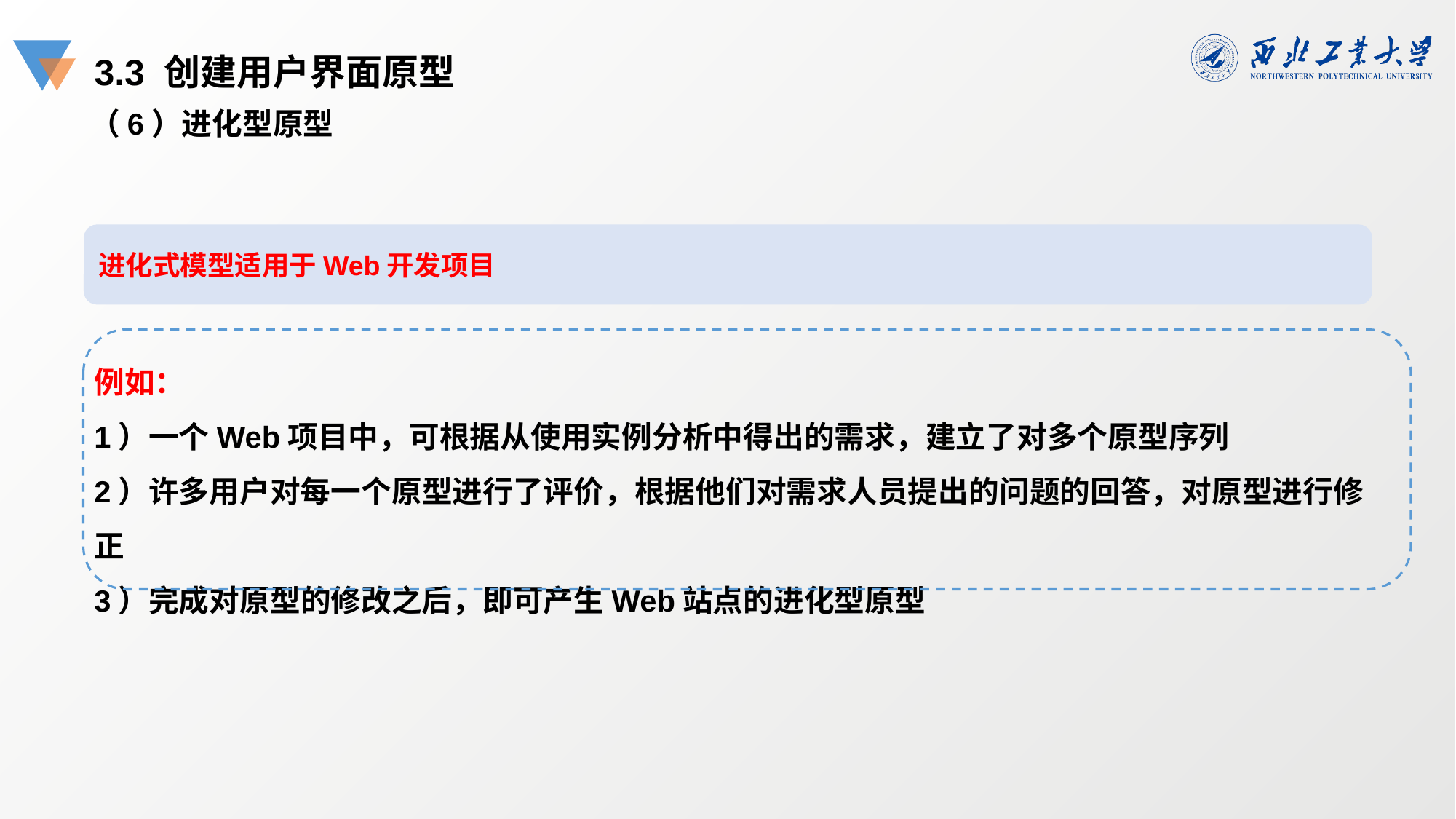

3.3 创建用户界面原型
（6）进化型原型
进化式模型适用于Web开发项目

例如：
1）一个Web项目中，可根据从使用实例分析中得出的需求，建立了对多个原型序列
2）许多用户对每一个原型进行了评价，根据他们对需求人员提出的问题的回答，对原型进行修正
3）完成对原型的修改之后，即可产生Web站点的进化型原型
27